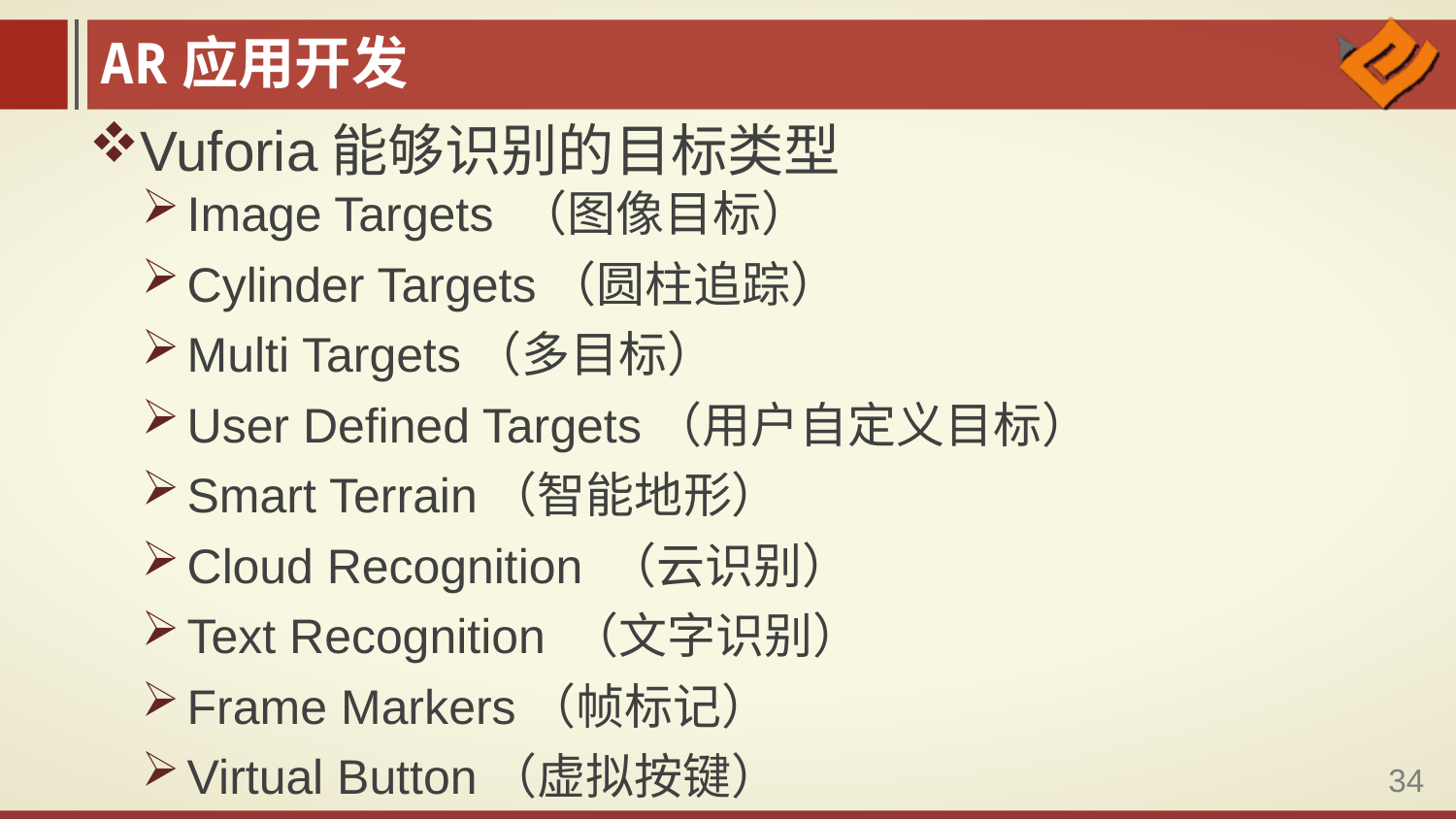

AR应用开发
Vuforia能够识别的目标类型
Image Targets （图像目标）
Cylinder Targets（圆柱追踪）
Multi Targets（多目标）
User Defined Targets（用户自定义目标）
Smart Terrain（智能地形）
Cloud Recognition （云识别）
Text Recognition （文字识别）
Frame Markers（帧标记）
Virtual Button（虚拟按键）